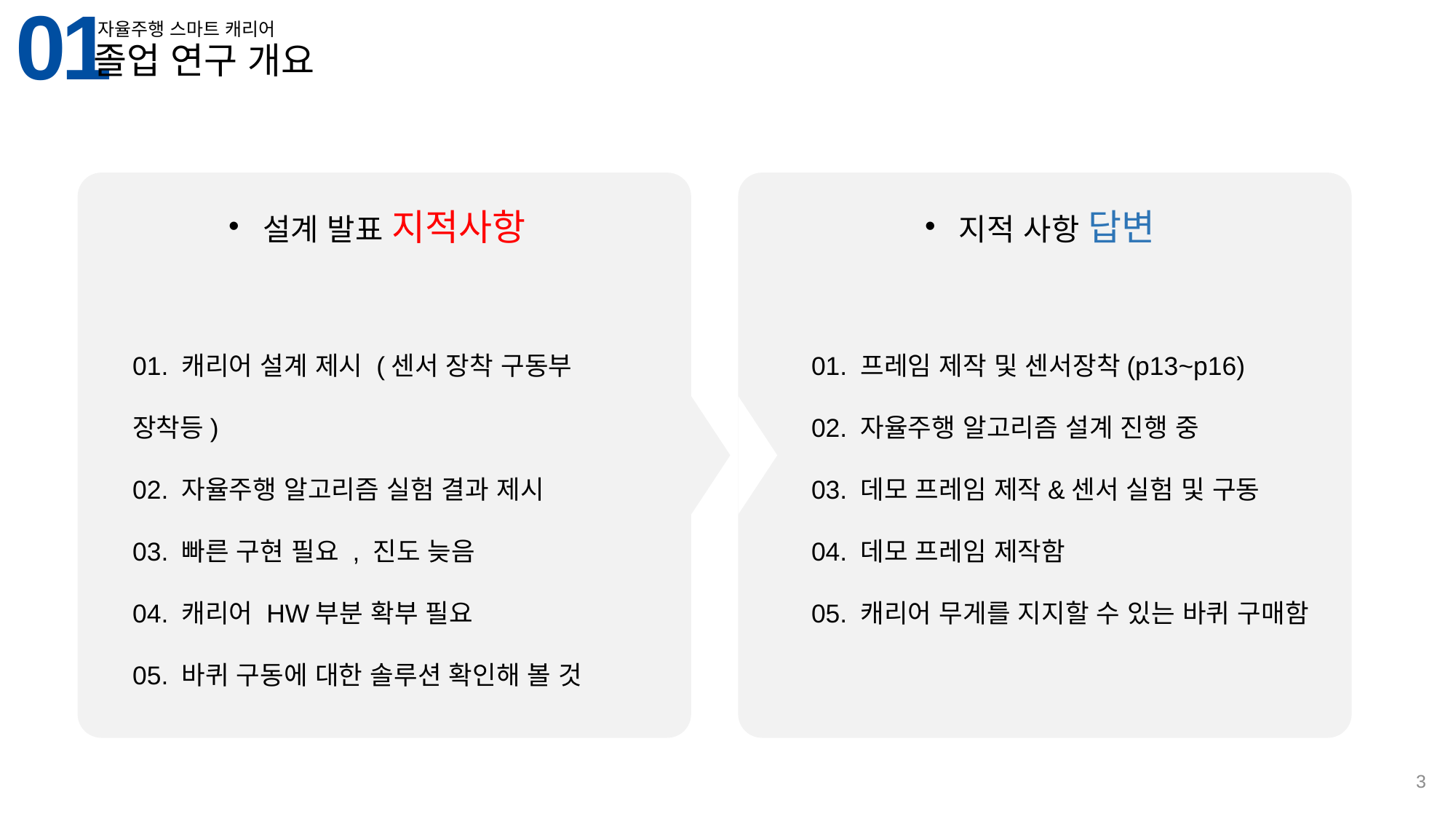

01
자율주행 스마트 캐리어
졸업 연구 개요

설계 발표 지적사항
지적 사항 답변
01. 캐리어 설계 제시 (센서 장착 구동부 장착등)
02. 자율주행 알고리즘 실험 결과 제시
03. 빠른 구현 필요 , 진도 늦음
04. 캐리어 HW부분 확부 필요
05. 바퀴 구동에 대한 솔루션 확인해 볼 것

01. 프레임 제작 및 센서장착(p13~p16)
02. 자율주행 알고리즘 설계 진행 중
03. 데모 프레임 제작&센서 실험 및 구동
04. 데모 프레임 제작함
05. 캐리어 무게를 지지할 수 있는 바퀴 구매함

3